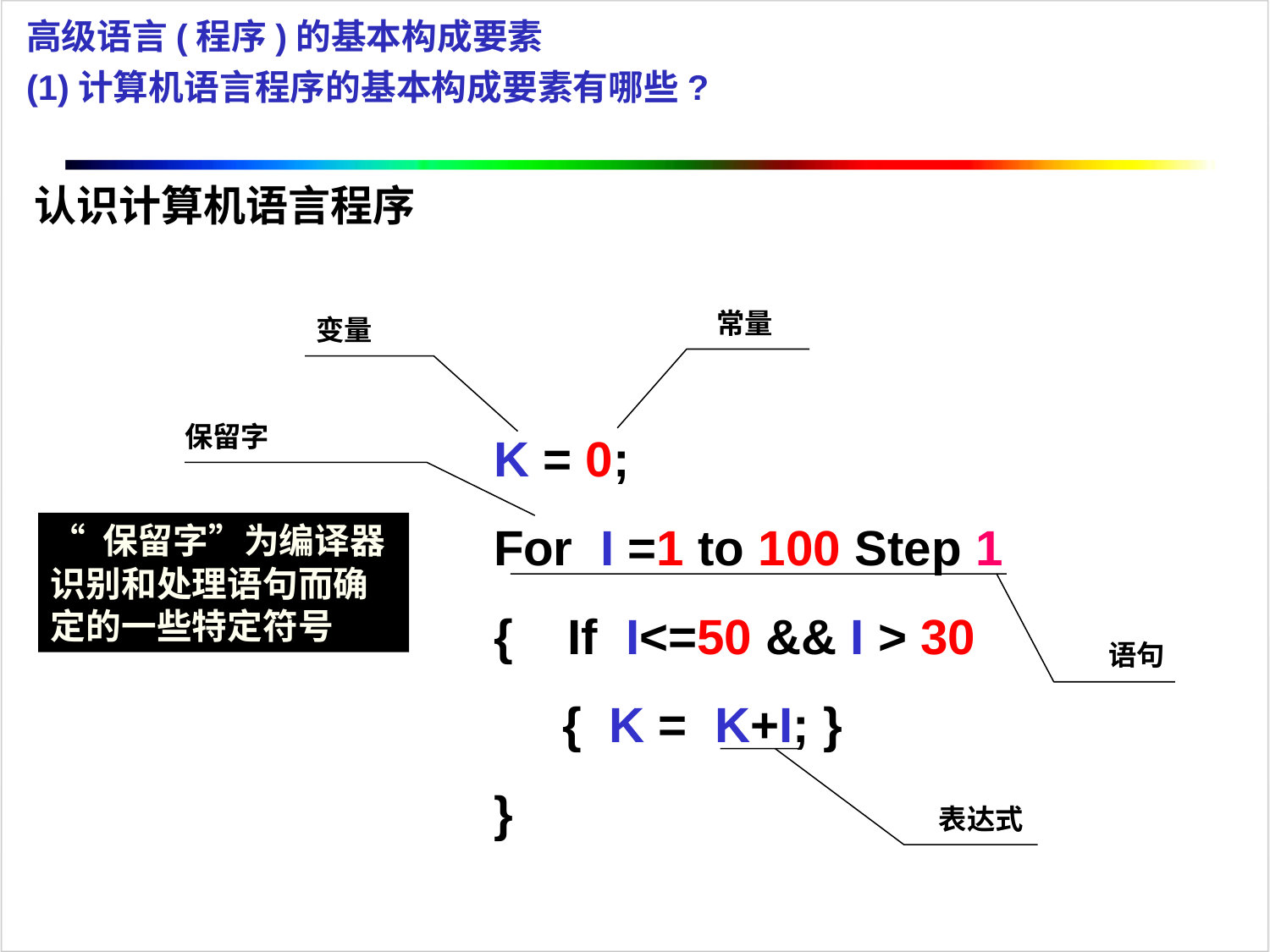

高级语言(程序)的基本构成要素
(1)计算机语言程序的基本构成要素有哪些?
认识计算机语言程序
常量

变量

K = 0;
For  I =1 to 100 Step 1
{    If  I<=50 && I > 30
     {  K =  K+I; }
}
保留字

“ 保留字”为编译器识别和处理语句而确定的一些特定符号

语句

表达式